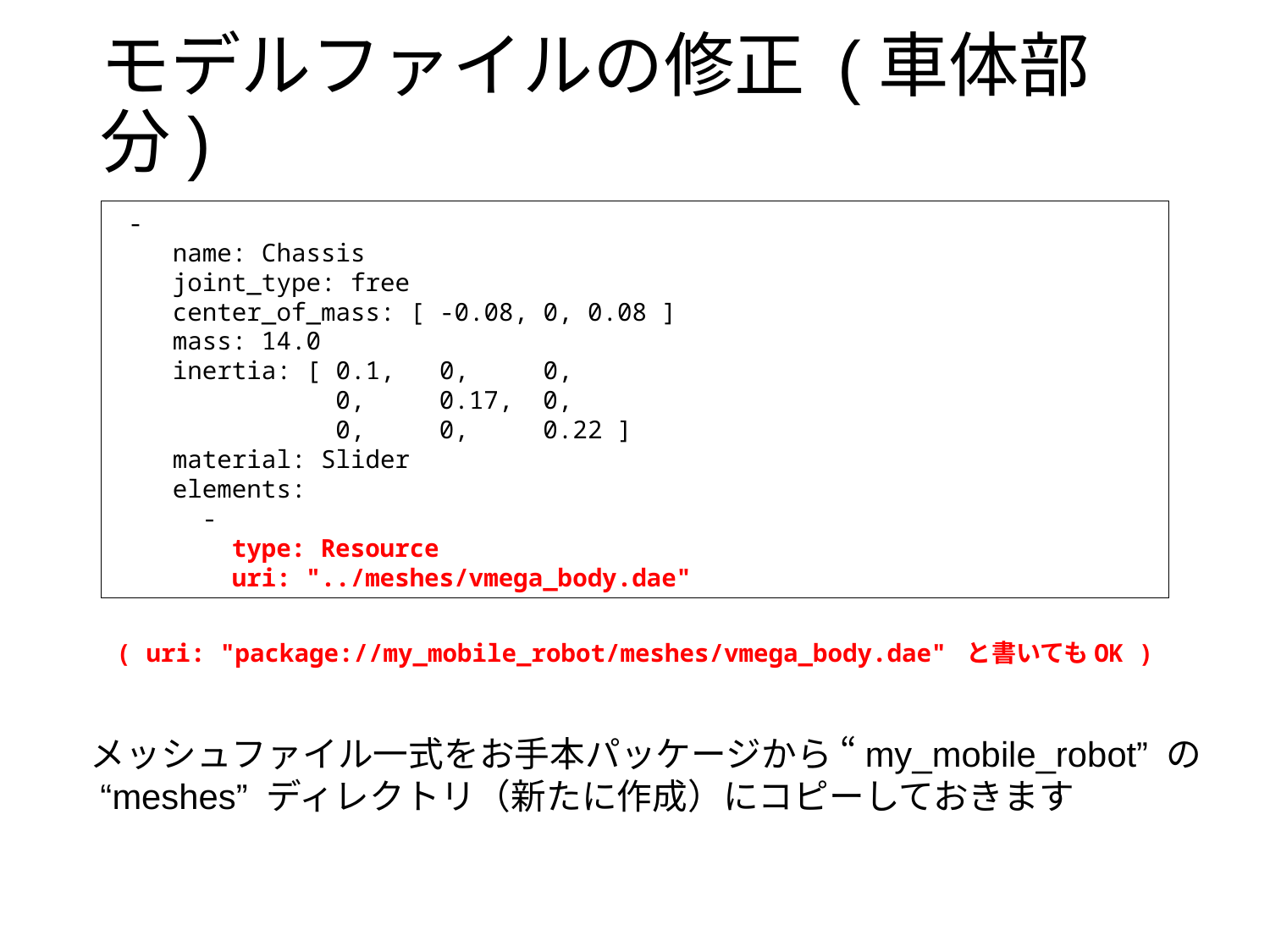

# モデルファイルの修正 (車体部分)
 -
    name: Chassis
    joint_type: free
    center_of_mass: [ -0.08, 0, 0.08 ]
    mass: 14.0
    inertia: [ 0.1,   0,     0,
               0,     0.17,  0,
               0,     0,     0.22 ]
    material: Slider
    elements:
      -
        type: Resource
        uri: "../meshes/vmega_body.dae"
( uri: "package://my_mobile_robot/meshes/vmega_body.dae" と書いてもOK )
メッシュファイル一式をお手本パッケージから “my_mobile_robot” の
 “meshes” ディレクトリ（新たに作成）にコピーしておきます